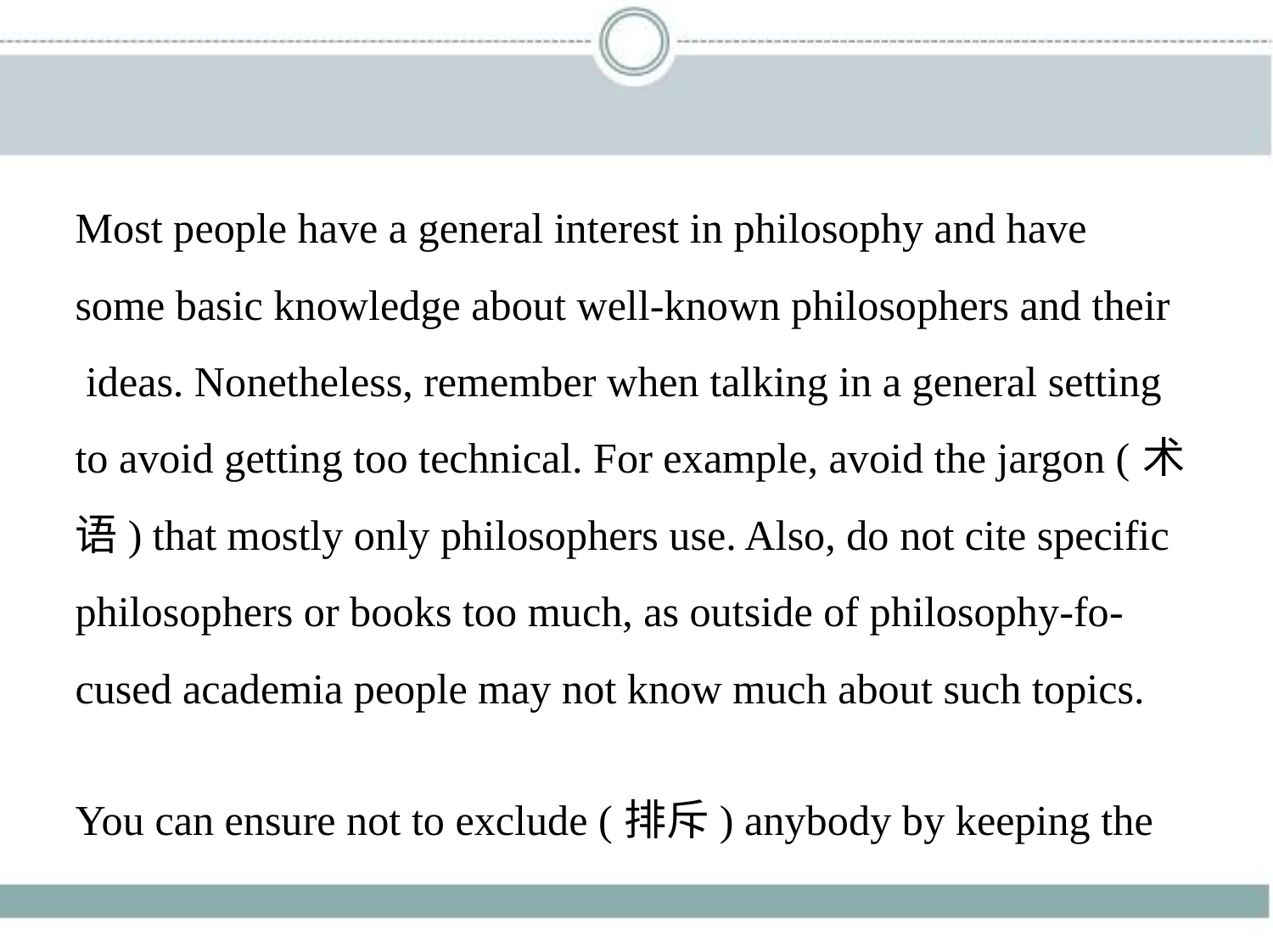

Most people have a general interest in philosophy and have
some basic knowledge about well-known philosophers and their
 ideas. Nonetheless, remember when talking in a general setting
to avoid getting too technical. For example, avoid the jargon (术
语) that mostly only philosophers use. Also, do not cite specific
philosophers or books too much, as outside of philosophy-fo-
cused academia people may not know much about such topics.
You can ensure not to exclude (排斥) anybody by keeping the